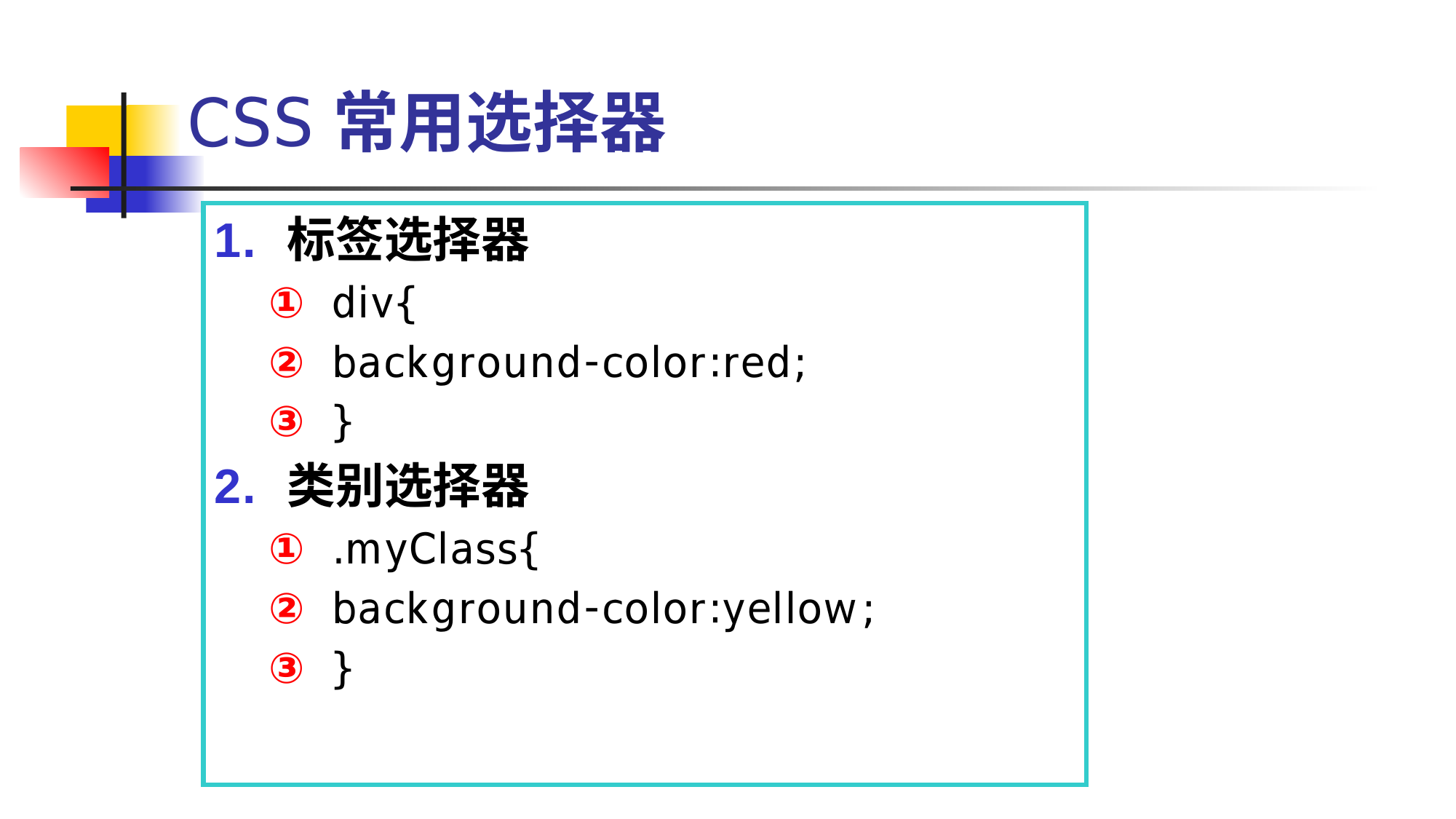

# CSS常用选择器
标签选择器
div{
background-color:red;
}
类别选择器
.myClass{
background-color:yellow;
}